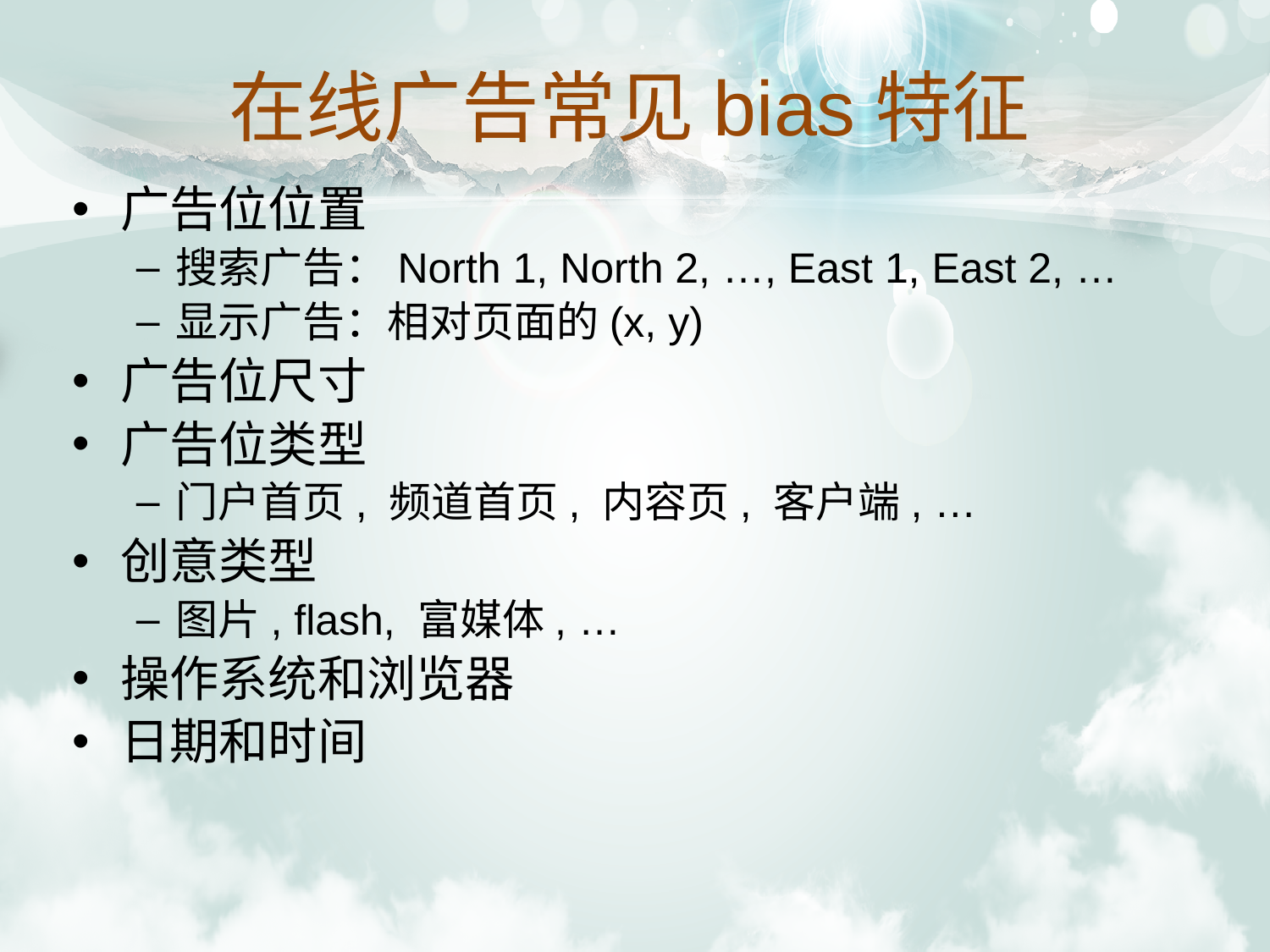

在线广告常见bias特征
广告位位置
搜索广告：North 1, North 2, …, East 1, East 2, …
显示广告：相对页面的(x, y)
广告位尺寸
广告位类型
门户首页, 频道首页, 内容页, 客户端, …
创意类型
图片, flash, 富媒体, …
操作系统和浏览器
日期和时间